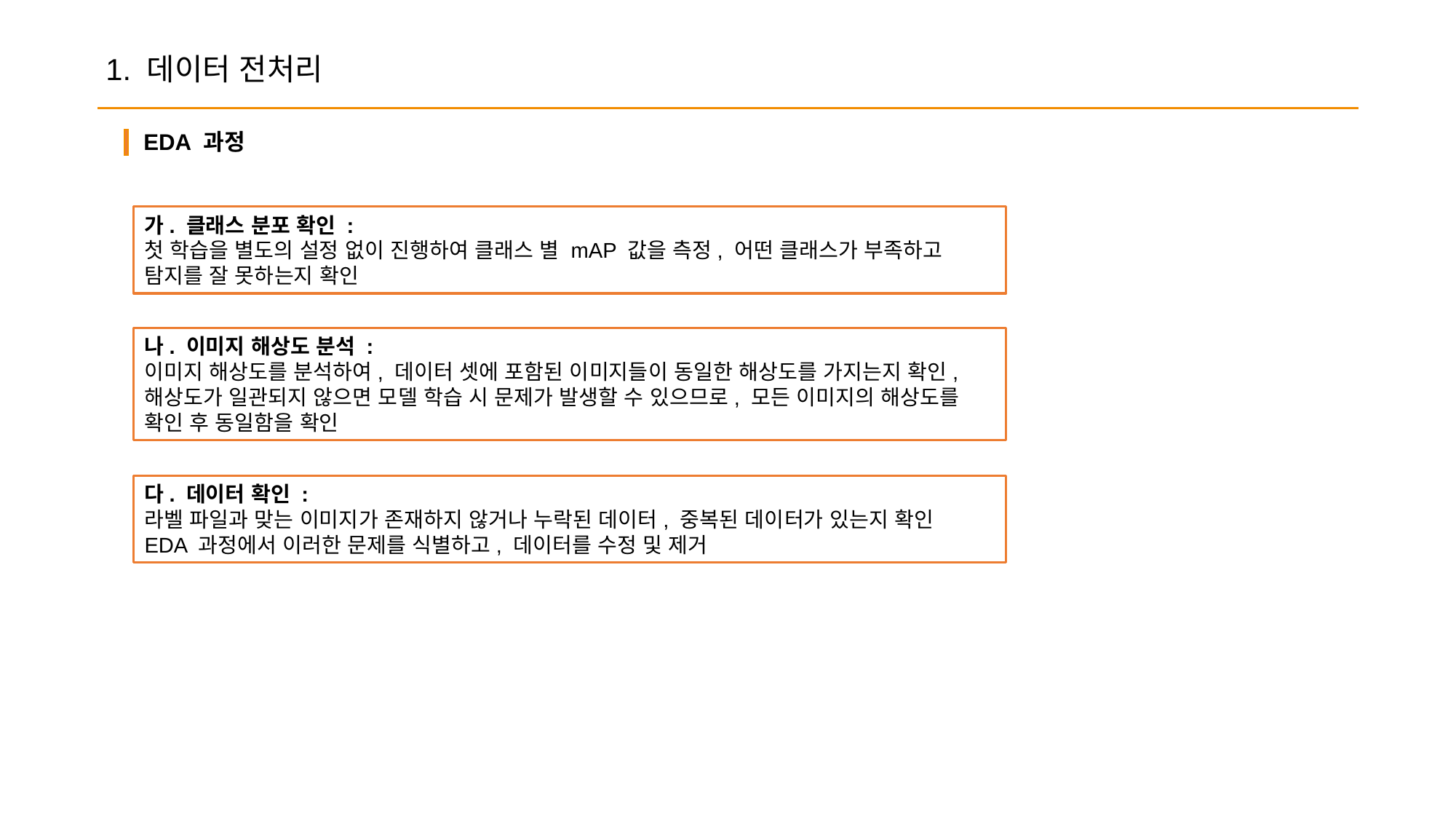

1. 데이터 전처리
EDA 과정

가. 클래스 분포 확인 :
첫 학습을 별도의 설정 없이 진행하여 클래스 별 mAP 값을 측정, 어떤 클래스가 부족하고 탐지를 잘 못하는지 확인
나. 이미지 해상도 분석 :
이미지 해상도를 분석하여, 데이터 셋에 포함된 이미지들이 동일한 해상도를 가지는지 확인, 해상도가 일관되지 않으면 모델 학습 시 문제가 발생할 수 있으므로, 모든 이미지의 해상도를 확인 후 동일함을 확인
다. 데이터 확인 :
라벨 파일과 맞는 이미지가 존재하지 않거나 누락된 데이터, 중복된 데이터가 있는지 확인
EDA 과정에서 이러한 문제를 식별하고, 데이터를 수정 및 제거